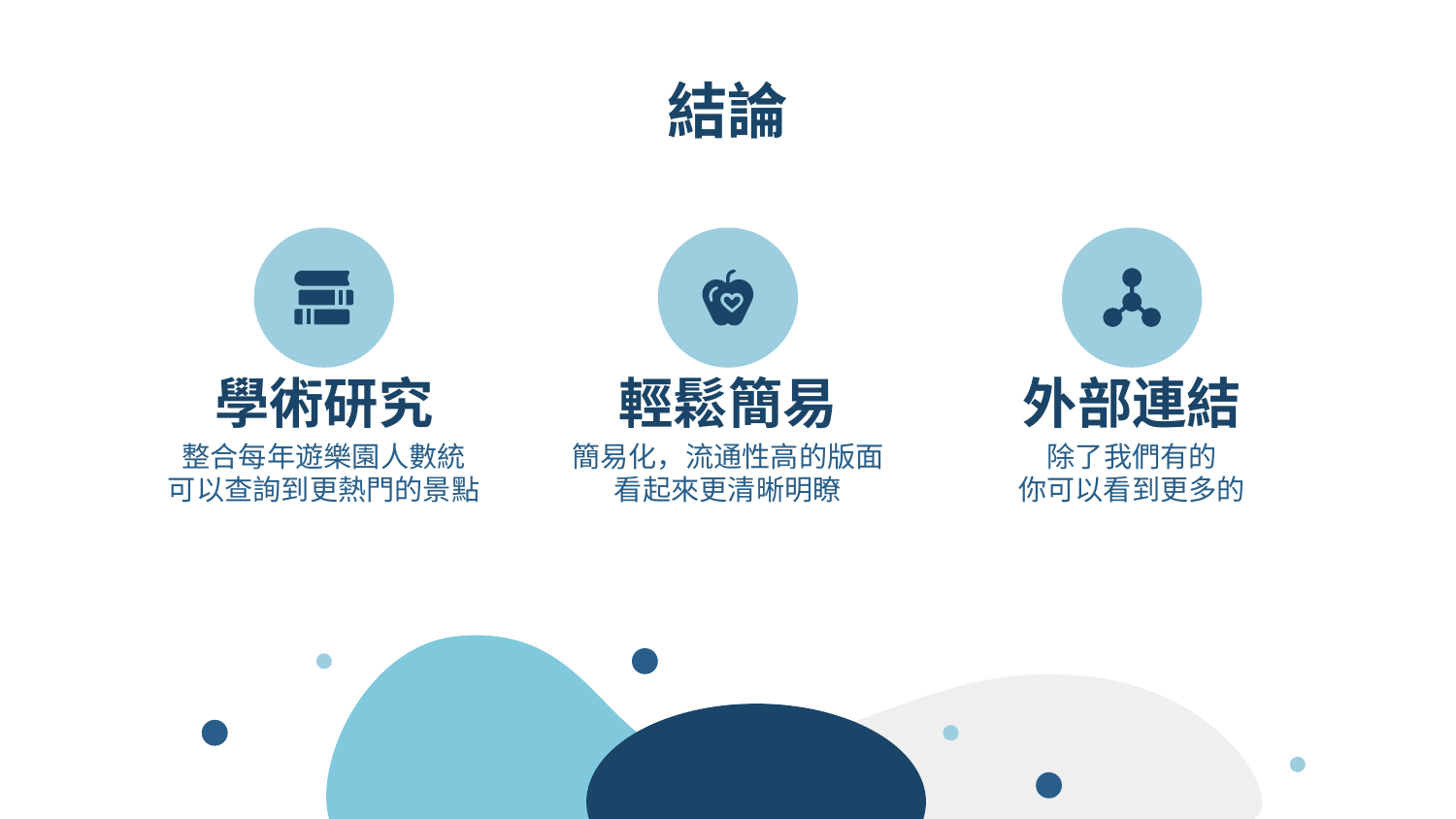

# 結論

學術研究
輕鬆簡易
外部連結
整合每年遊樂園人數統
可以查詢到更熱門的景點
簡易化，流通性高的版面
看起來更清晰明瞭
除了我們有的
你可以看到更多的